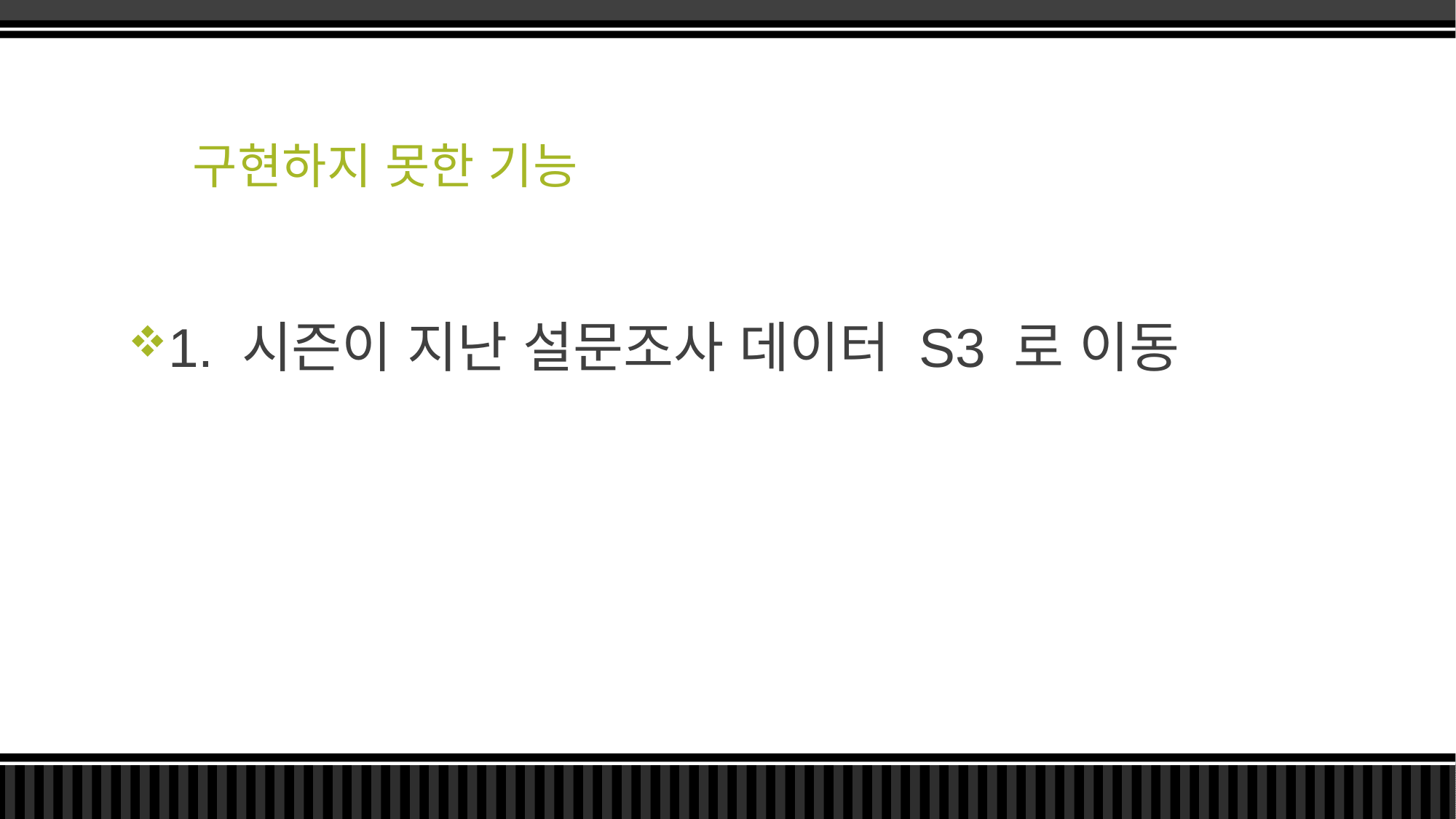

# 구현하지 못한 기능
1. 시즌이 지난 설문조사 데이터 S3 로 이동